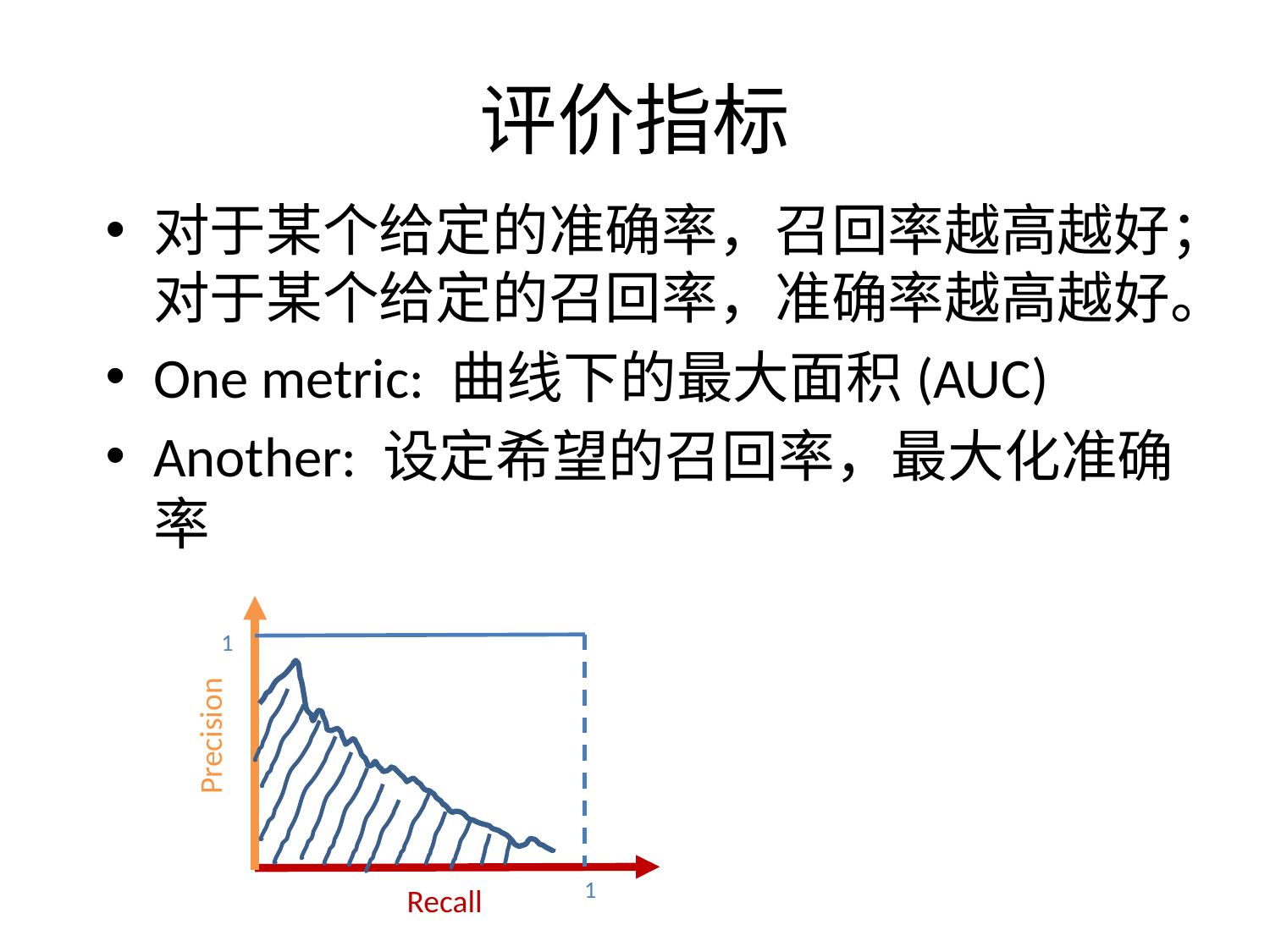

# 评价指标
对于某个给定的准确率，召回率越高越好；对于某个给定的召回率，准确率越高越好。
One metric: 曲线下的最大面积(AUC)
Another: 设定希望的召回率，最大化准确率
1

Precision

1
Recall